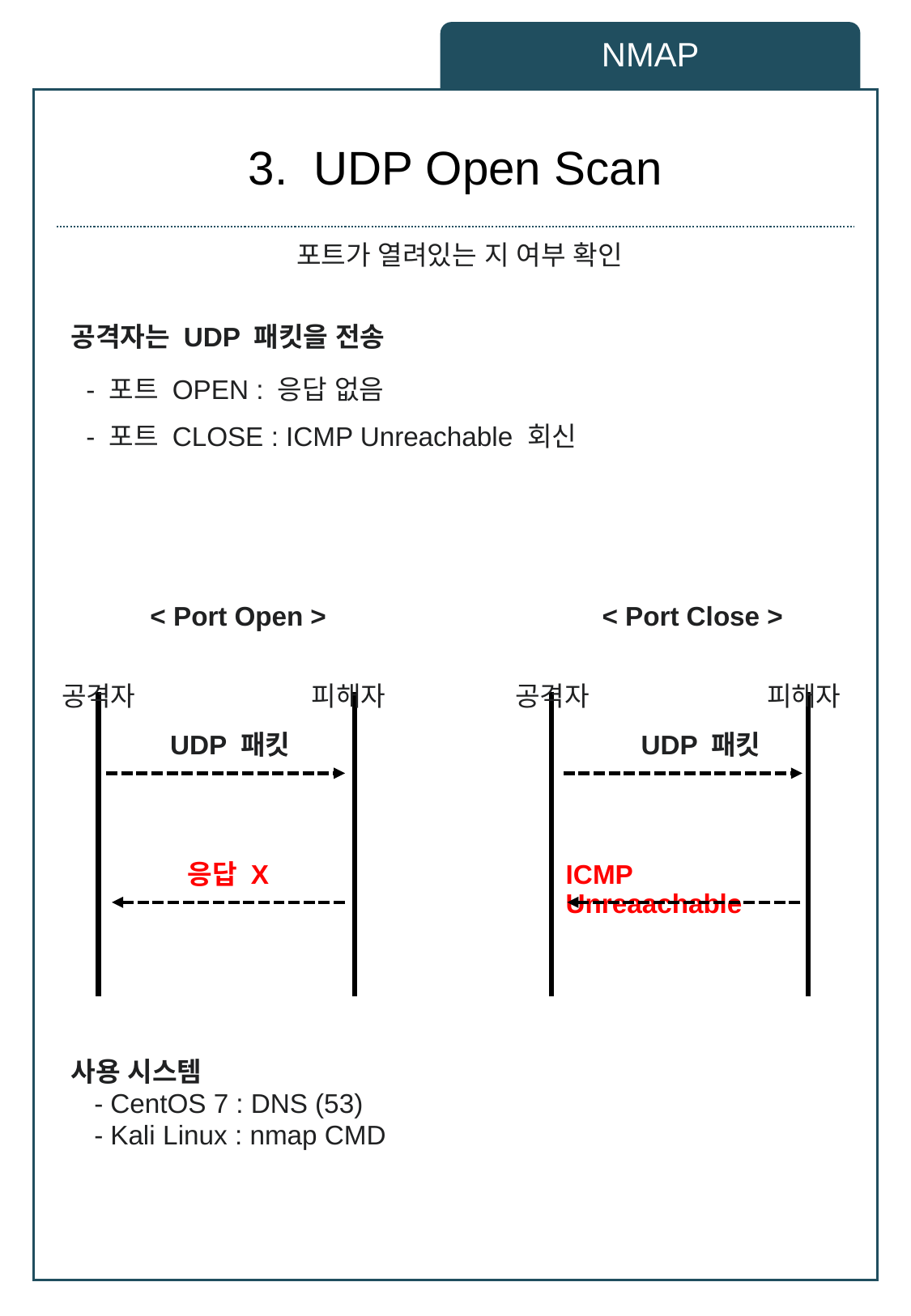

NMAP

# 3.  UDP Open Scan
포트가 열려있는 지 여부 확인
공격자는 UDP 패킷을 전송
 - 포트 OPEN : 응답 없음
 - 포트 CLOSE : ICMP Unreachable 회신
< Port Open >
< Port Close >
 공격자
 피해자
 공격자
 피해자
UDP 패킷
UDP 패킷
응답 X
ICMP Unreaachable
사용 시스템
- CentOS 7 : DNS (53)
- Kali Linux : nmap CMD